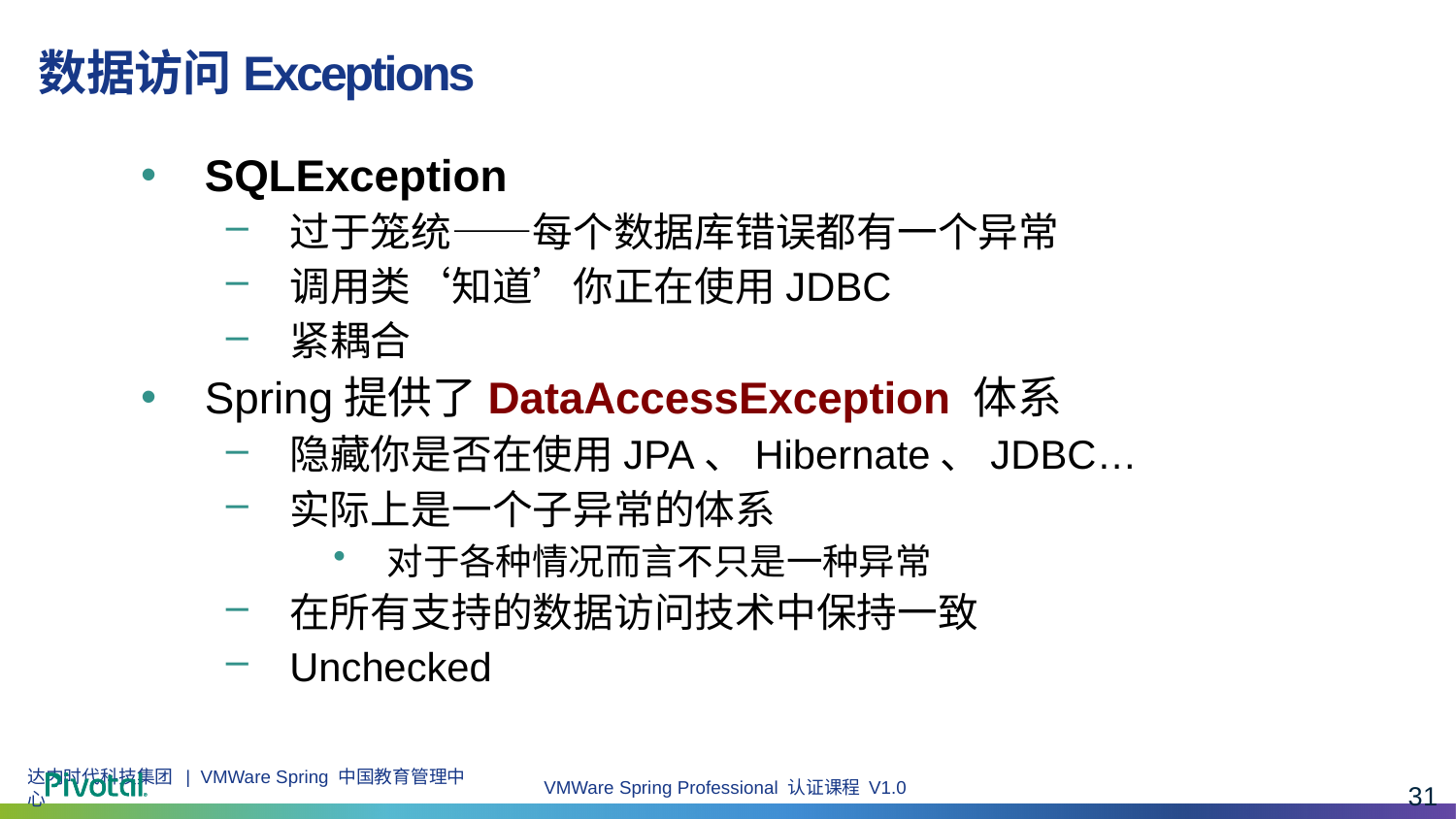

# 数据访问Exceptions
SQLException
过于笼统——每个数据库错误都有一个异常
调用类‘知道’你正在使用JDBC
紧耦合
Spring提供了DataAccessException 体系
隐藏你是否在使用JPA、Hibernate、JDBC…
实际上是一个子异常的体系
对于各种情况而言不只是一种异常
在所有支持的数据访问技术中保持一致
Unchecked
31